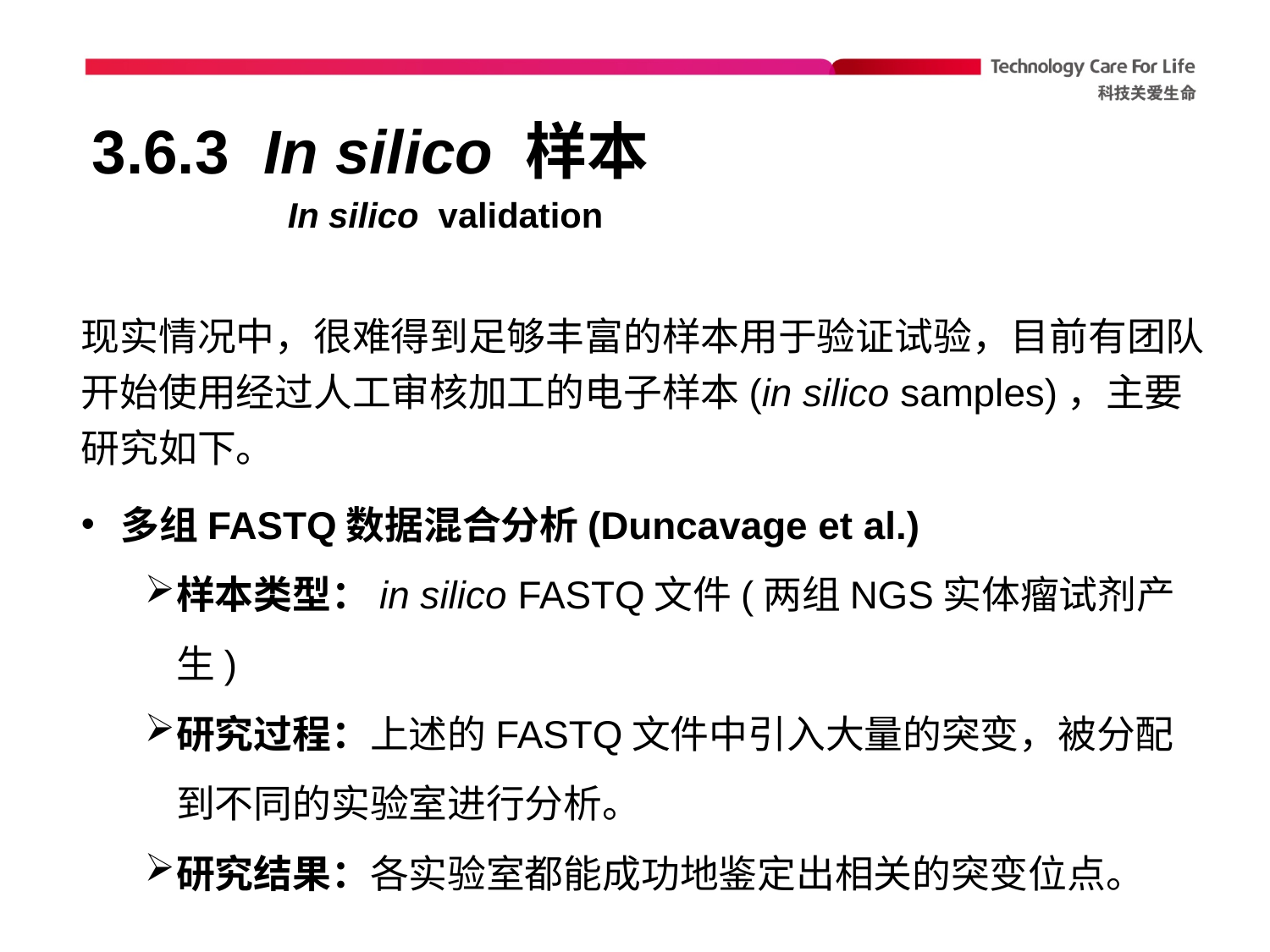

# 3.6.3  In silico 样本
In silico  validation
现实情况中，很难得到足够丰富的样本用于验证试验，目前有团队开始使用经过人工审核加工的电子样本(in silico samples)，主要研究如下。
多组FASTQ数据混合分析(Duncavage et al.)
样本类型：in silico FASTQ文件(两组NGS实体瘤试剂产生)
研究过程：上述的FASTQ文件中引入大量的突变，被分配到不同的实验室进行分析。
研究结果：各实验室都能成功地鉴定出相关的突变位点。